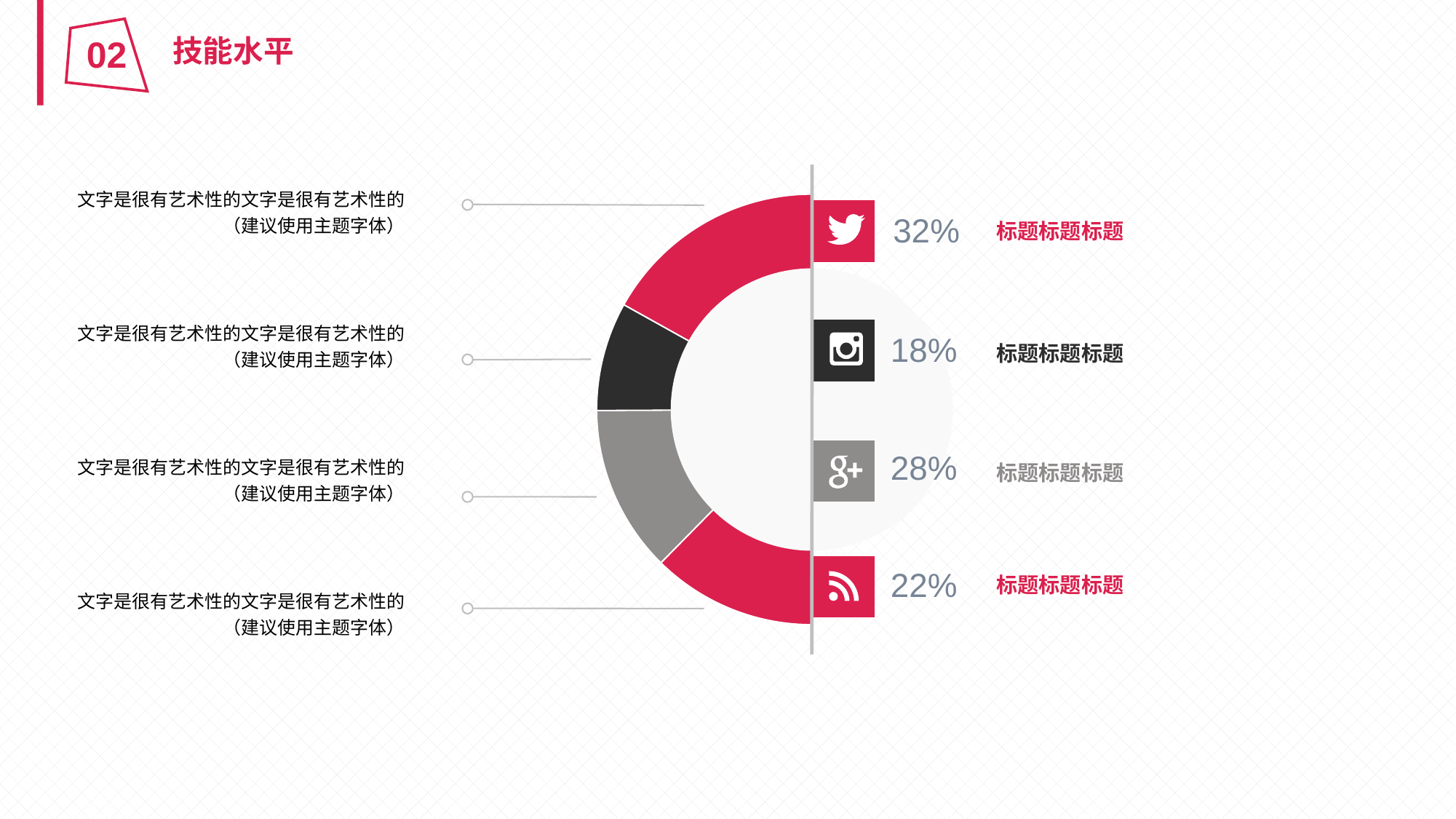

技能水平
02
文字是很有艺术性的文字是很有艺术性的
（建议使用主题字体）

32%

标题标题标题

文字是很有艺术性的文字是很有艺术性的
（建议使用主题字体）

18%

标题标题标题

文字是很有艺术性的文字是很有艺术性的
（建议使用主题字体）
28%

标题标题标题

22%

文字是很有艺术性的文字是很有艺术性的
（建议使用主题字体）
标题标题标题